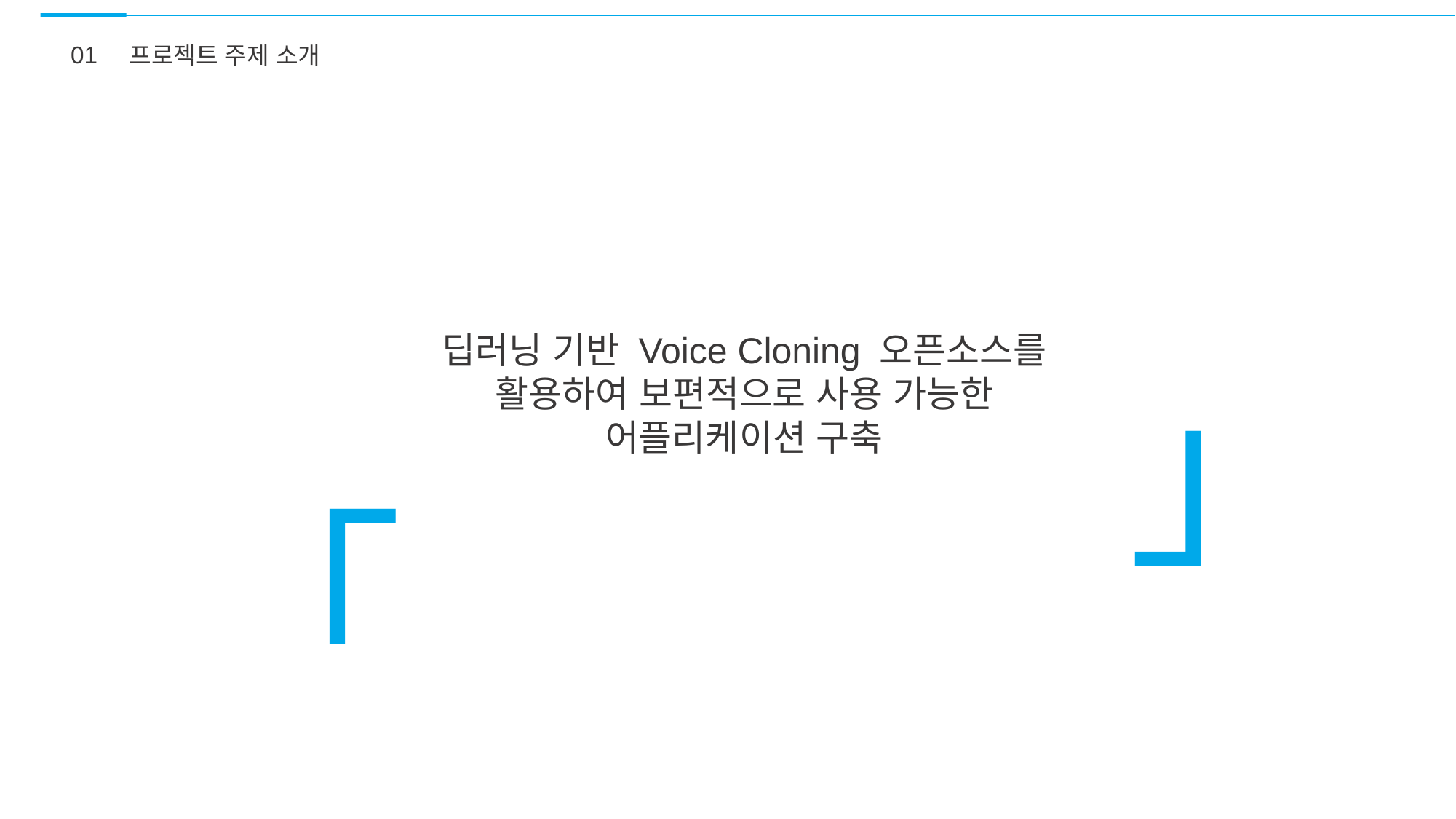

01
프로젝트 주제 소개
 「
」
딥러닝 기반 Voice Cloning 오픈소스를
활용하여 보편적으로 사용 가능한
어플리케이션 구축